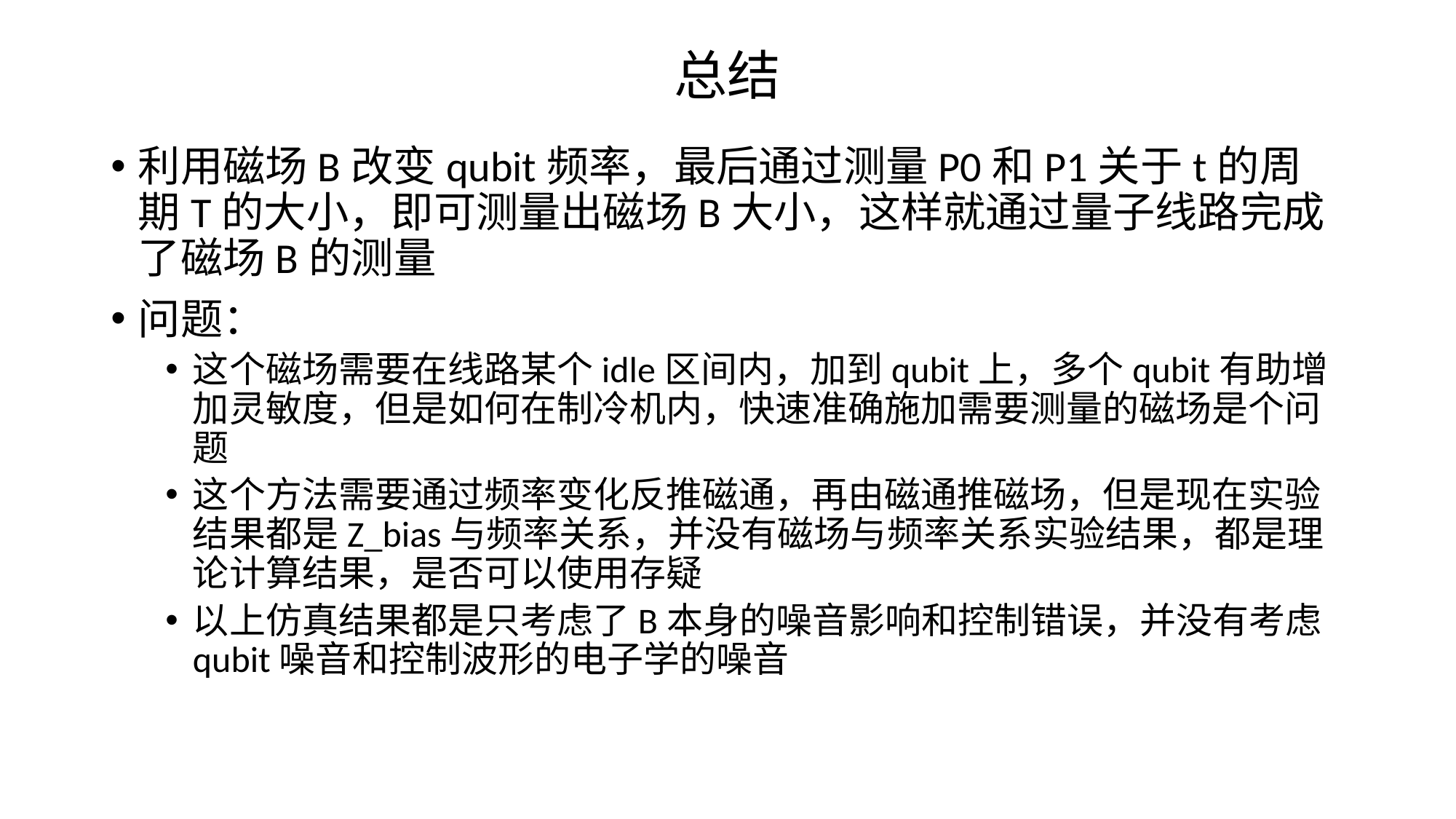

# 总结
利用磁场B改变qubit频率，最后通过测量P0和P1关于t的周期T的大小，即可测量出磁场B大小，这样就通过量子线路完成了磁场B的测量
问题：
这个磁场需要在线路某个idle区间内，加到qubit上，多个qubit有助增加灵敏度，但是如何在制冷机内，快速准确施加需要测量的磁场是个问题
这个方法需要通过频率变化反推磁通，再由磁通推磁场，但是现在实验结果都是Z_bias与频率关系，并没有磁场与频率关系实验结果，都是理论计算结果，是否可以使用存疑
以上仿真结果都是只考虑了B本身的噪音影响和控制错误，并没有考虑qubit噪音和控制波形的电子学的噪音